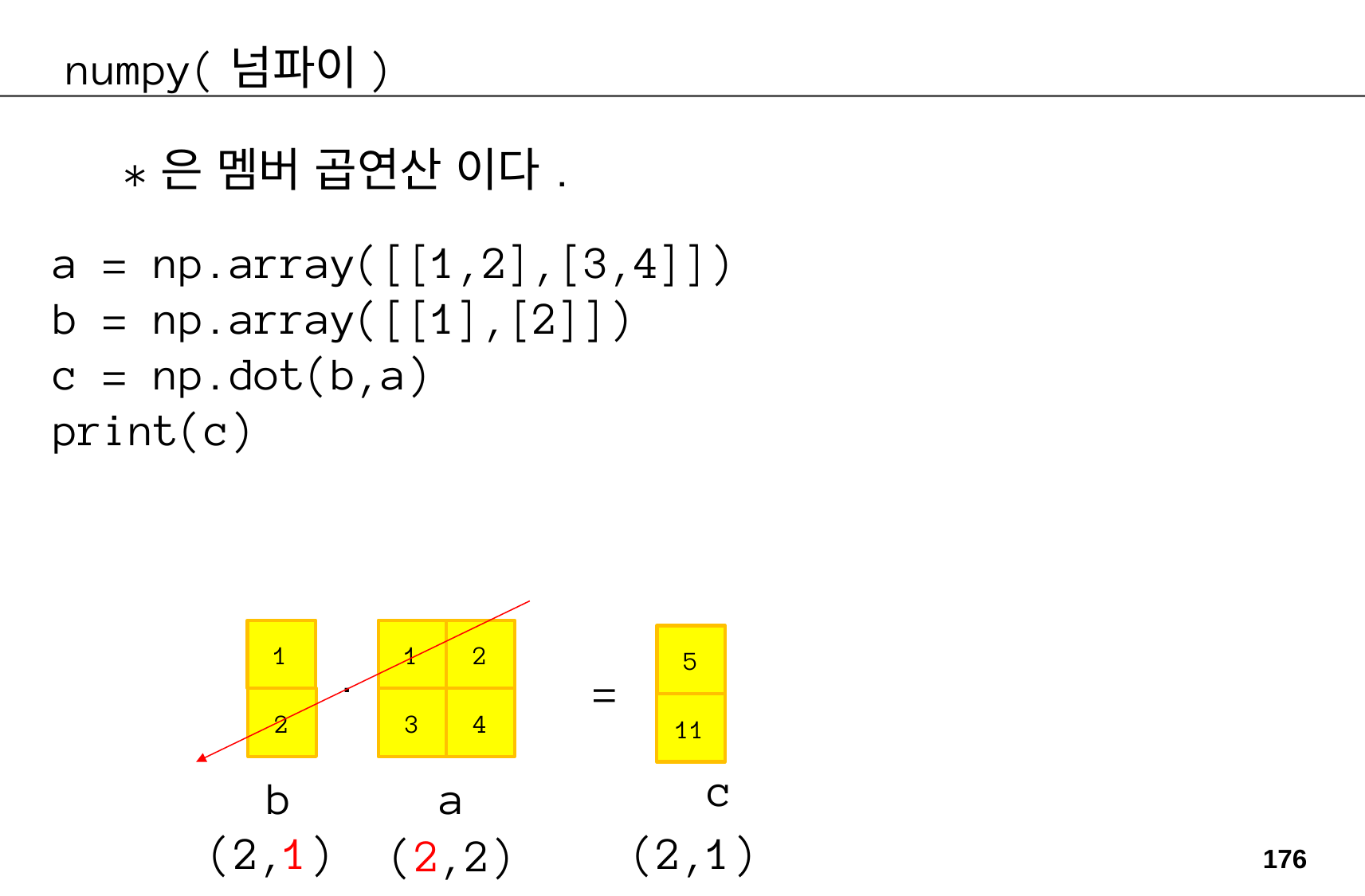

numpy(넘파이)
*은 멤버 곱연산 이다.
a = np.array([[1,2],[3,4]])
b = np.array([[1],[2]])
c = np.dot(b,a)
print(c)
1
1
2
5
.
=
2
3
4
11
c
b
a
(2,1)
(2,1)
(2,2)